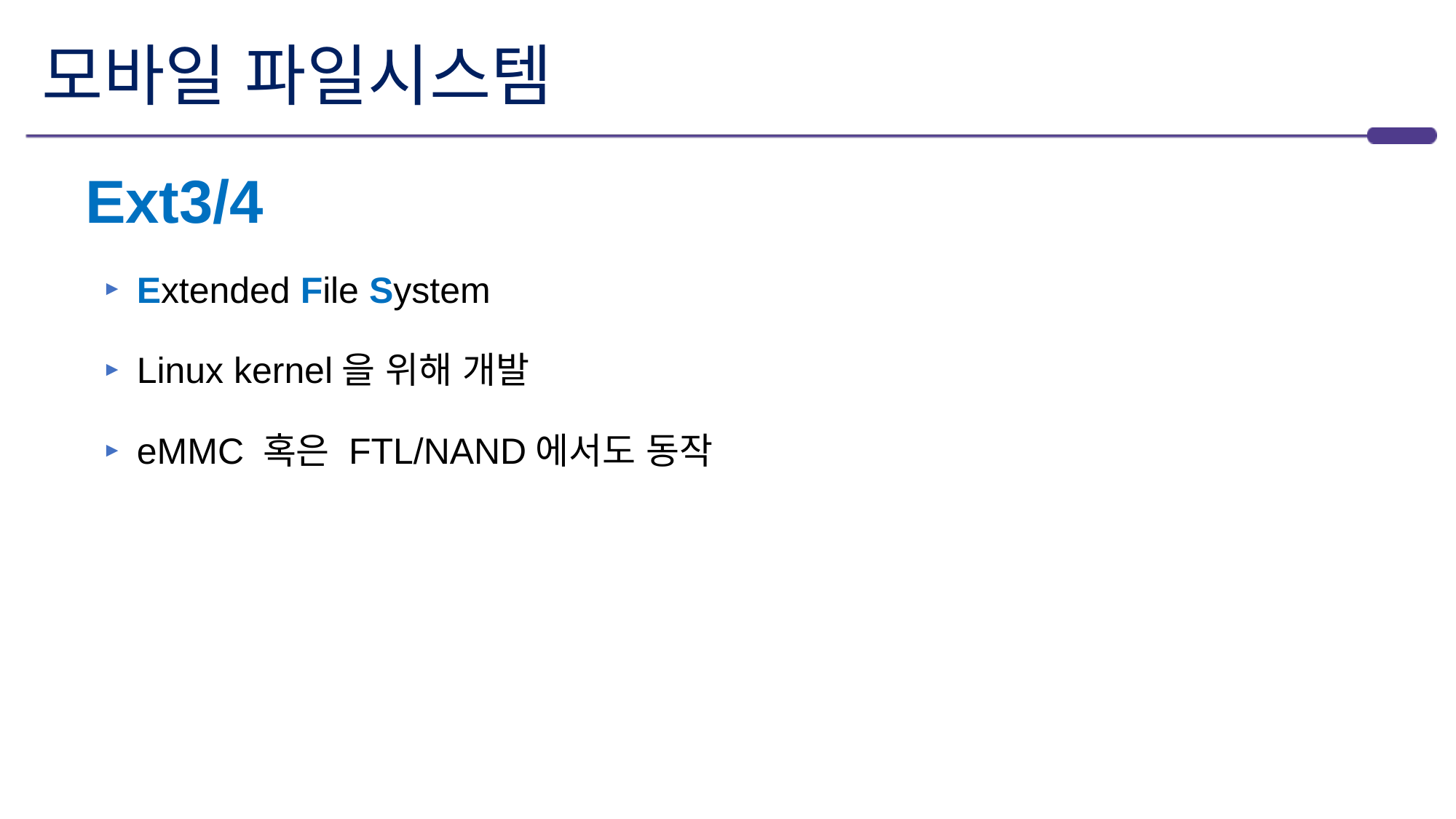

# 모바일 파일시스템
Ext3/4
Extended File System
Linux kernel을 위해 개발
eMMC 혹은 FTL/NAND에서도 동작